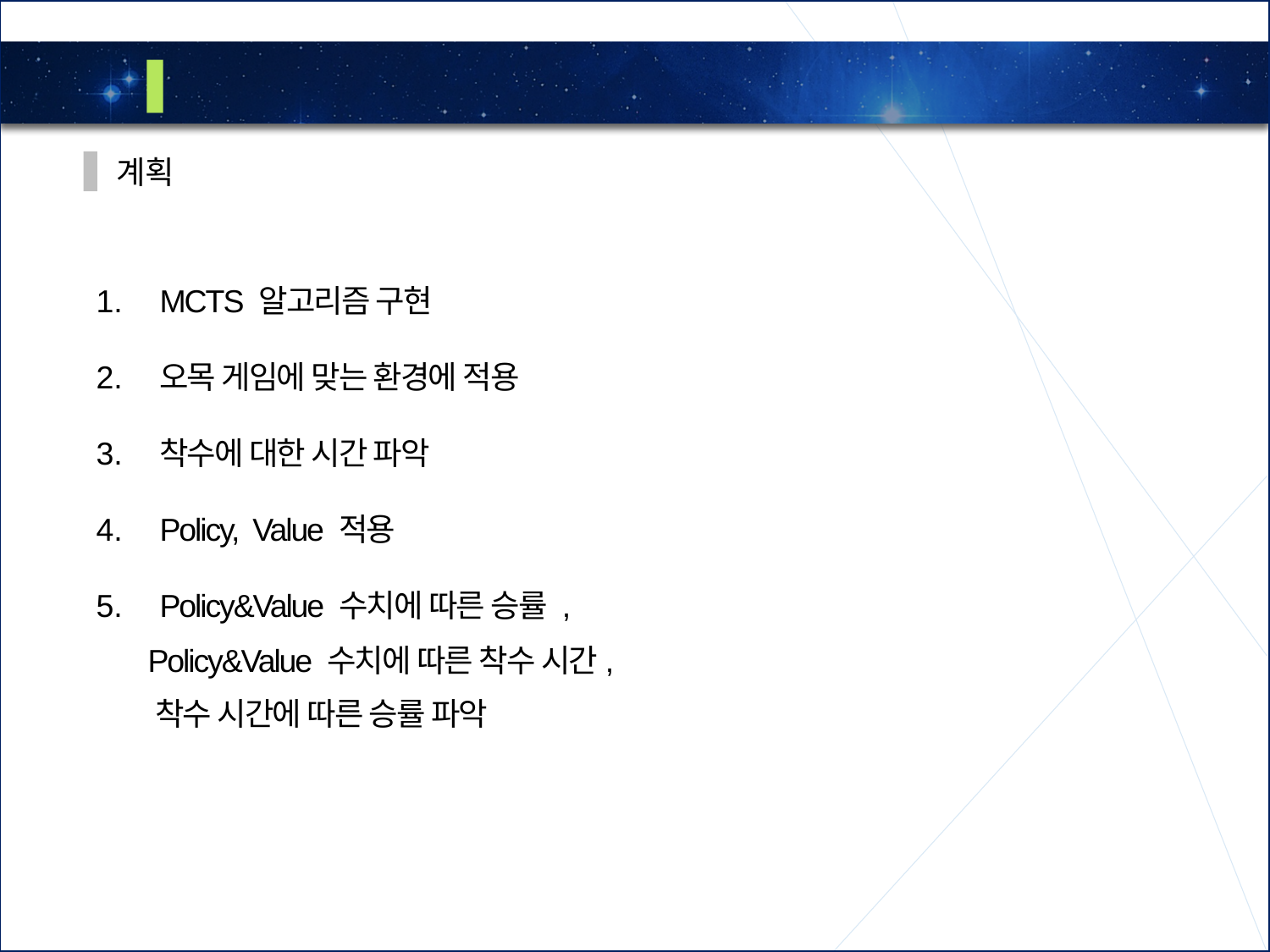

2
계획 및 진행방향

계획

MCTS 알고리즘 구현

오목 게임에 맞는 환경에 적용

착수에 대한 시간 파악

Policy,  Value 적용

Policy&Value 수치에 따른 승률 ,

       Policy&Value 수치에 따른 착수 시간,

       착수 시간에 따른 승률 파악